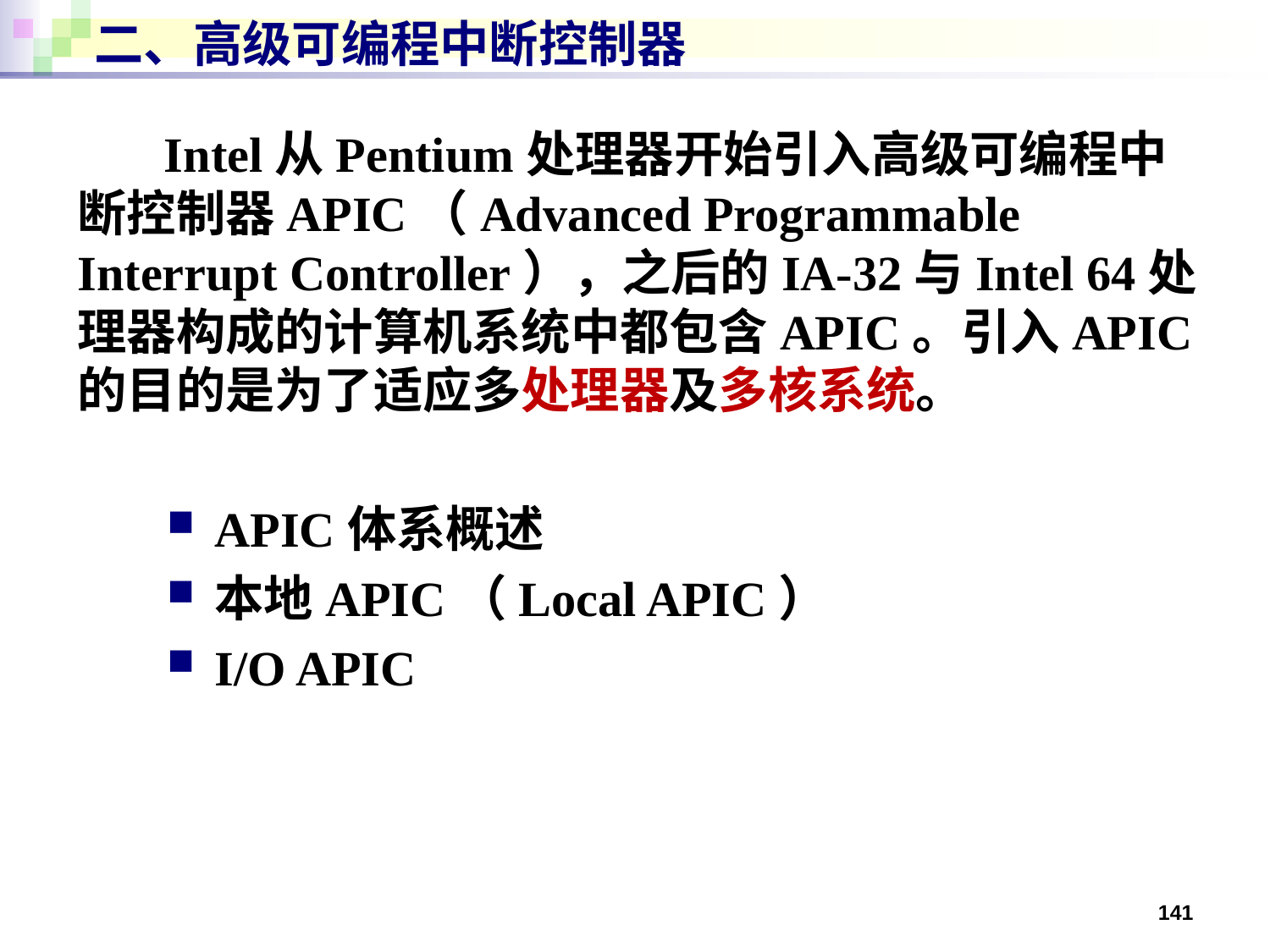

# 二、高级可编程中断控制器
Intel从Pentium处理器开始引入高级可编程中断控制器APIC（Advanced Programmable Interrupt Controller），之后的IA-32与Intel 64处理器构成的计算机系统中都包含APIC。引入APIC的目的是为了适应多处理器及多核系统。
APIC体系概述
本地APIC（Local APIC）
I/O APIC
141